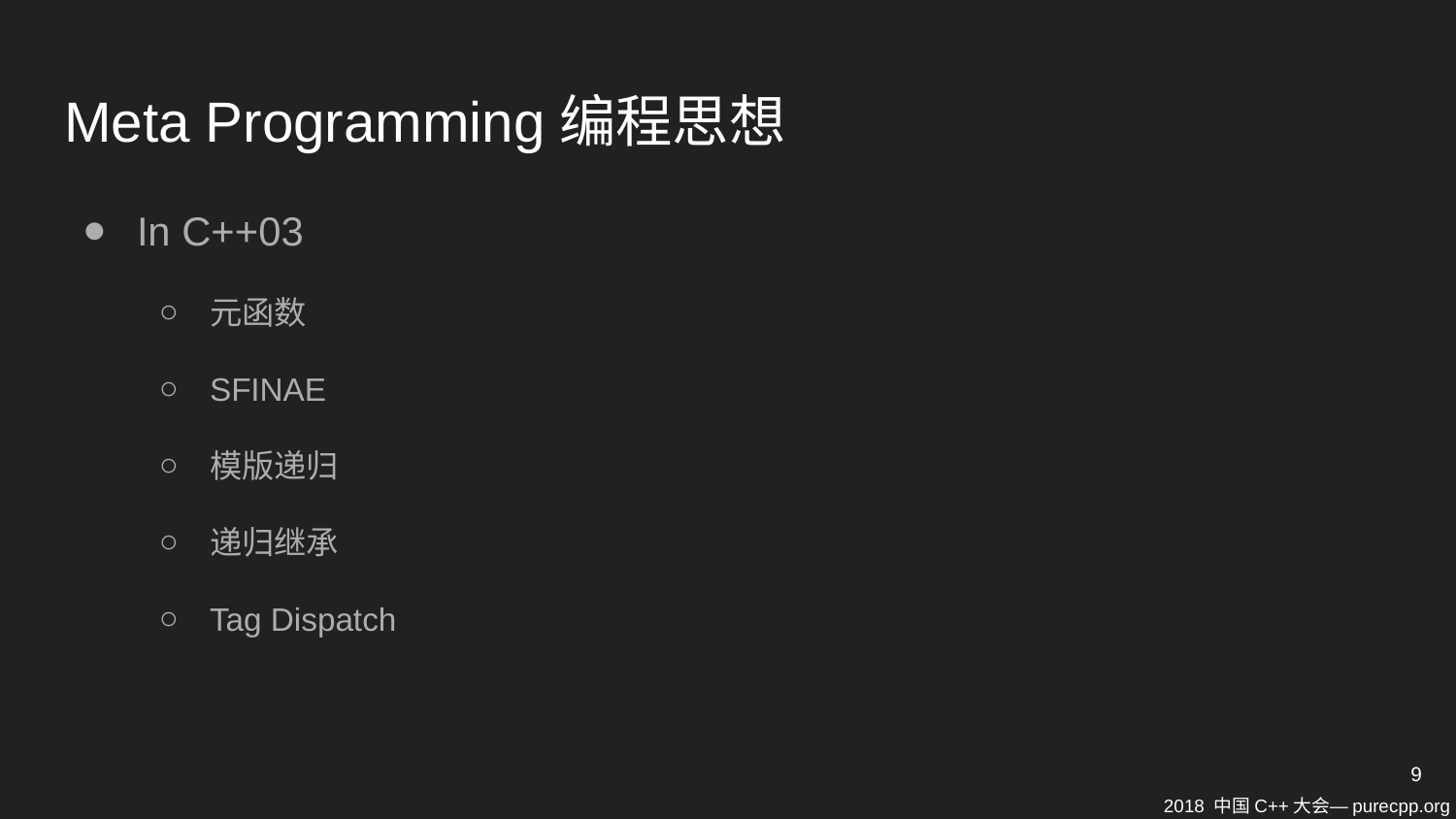

# Meta Programming编程思想
In C++03
元函数
SFINAE
模版递归
递归继承
Tag Dispatch
9